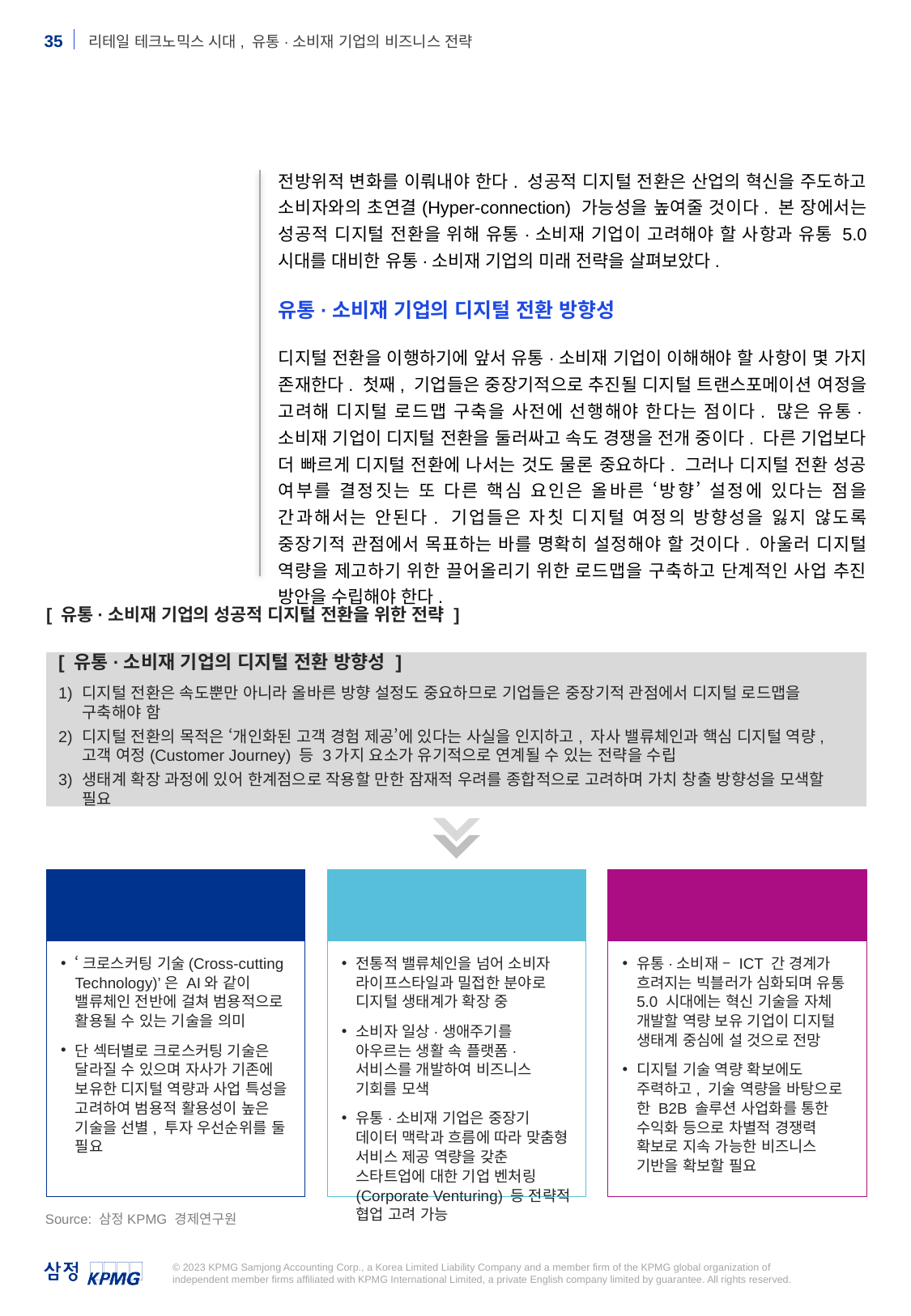

전방위적 변화를 이뤄내야 한다. 성공적 디지털 전환은 산업의 혁신을 주도하고 소비자와의 초연결(Hyper-connection) 가능성을 높여줄 것이다. 본 장에서는 성공적 디지털 전환을 위해 유통·소비재 기업이 고려해야 할 사항과 유통 5.0 시대를 대비한 유통·소비재 기업의 미래 전략을 살펴보았다.
유통·소비재 기업의 디지털 전환 방향성
디지털 전환을 이행하기에 앞서 유통·소비재 기업이 이해해야 할 사항이 몇 가지 존재한다. 첫째, 기업들은 중장기적으로 추진될 디지털 트랜스포메이션 여정을 고려해 디지털 로드맵 구축을 사전에 선행해야 한다는 점이다. 많은 유통·소비재 기업이 디지털 전환을 둘러싸고 속도 경쟁을 전개 중이다. 다른 기업보다 더 빠르게 디지털 전환에 나서는 것도 물론 중요하다. 그러나 디지털 전환 성공 여부를 결정짓는 또 다른 핵심 요인은 올바른 ‘방향’ 설정에 있다는 점을 간과해서는 안된다. 기업들은 자칫 디지털 여정의 방향성을 잃지 않도록 중장기적 관점에서 목표하는 바를 명확히 설정해야 할 것이다. 아울러 디지털 역량을 제고하기 위한 끌어올리기 위한 로드맵을 구축하고 단계적인 사업 추진 방안을 수립해야 한다.
[ 유통·소비재 기업의 성공적 디지털 전환을 위한 전략 ]
[ 유통·소비재 기업의 디지털 전환 방향성 ]
디지털 전환은 속도뿐만 아니라 올바른 방향 설정도 중요하므로 기업들은 중장기적 관점에서 디지털 로드맵을 구축해야 함
디지털 전환의 목적은 ‘개인화된 고객 경험 제공’에 있다는 사실을 인지하고, 자사 밸류체인과 핵심 디지털 역량, 고객 여정(Customer Journey) 등 3가지 요소가 유기적으로 연계될 수 있는 전략을 수립
생태계 확장 과정에 있어 한계점으로 작용할 만한 잠재적 우려를 종합적으로 고려하며 가치 창출 방향성을 모색할 필요

1
2
3
크로스커팅 기술 중심으로
디지털 역량 확보
‘크로스커팅 기술(Cross-cutting Technology)’은 AI와 같이 밸류체인 전반에 걸쳐 범용적으로 활용될 수 있는 기술을 의미
단 섹터별로 크로스커팅 기술은 달라질 수 있으며 자사가 기존에 보유한 디지털 역량과 사업 특성을 고려하여 범용적 활용성이 높은 기술을 선별, 투자 우선순위를 둘 필요
디지털 DNA 보유 기업과의 협업으로 디지털 생태계 확장
전통적 밸류체인을 넘어 소비자 라이프스타일과 밀접한 분야로 디지털 생태계가 확장 중
소비자 일상·생애주기를 아우르는 생활 속 플랫폼·서비스를 개발하여 비즈니스 기회를 모색
유통·소비재 기업은 중장기 데이터 맥락과 흐름에 따라 맞춤형 서비스 제공 역량을 갖춘 스타트업에 대한 기업 벤처링(Corporate Venturing) 등 전략적 협업 고려 가능
리테일 솔루션의
B2B 사업화로 경쟁력 확보
유통·소비재 – ICT 간 경계가 흐려지는 빅블러가 심화되며 유통 5.0 시대에는 혁신 기술을 자체 개발할 역량 보유 기업이 디지털 생태계 중심에 설 것으로 전망
디지털 기술 역량 확보에도 주력하고, 기술 역량을 바탕으로 한 B2B 솔루션 사업화를 통한 수익화 등으로 차별적 경쟁력 확보로 지속 가능한 비즈니스 기반을 확보할 필요
Source: 삼정KPMG 경제연구원